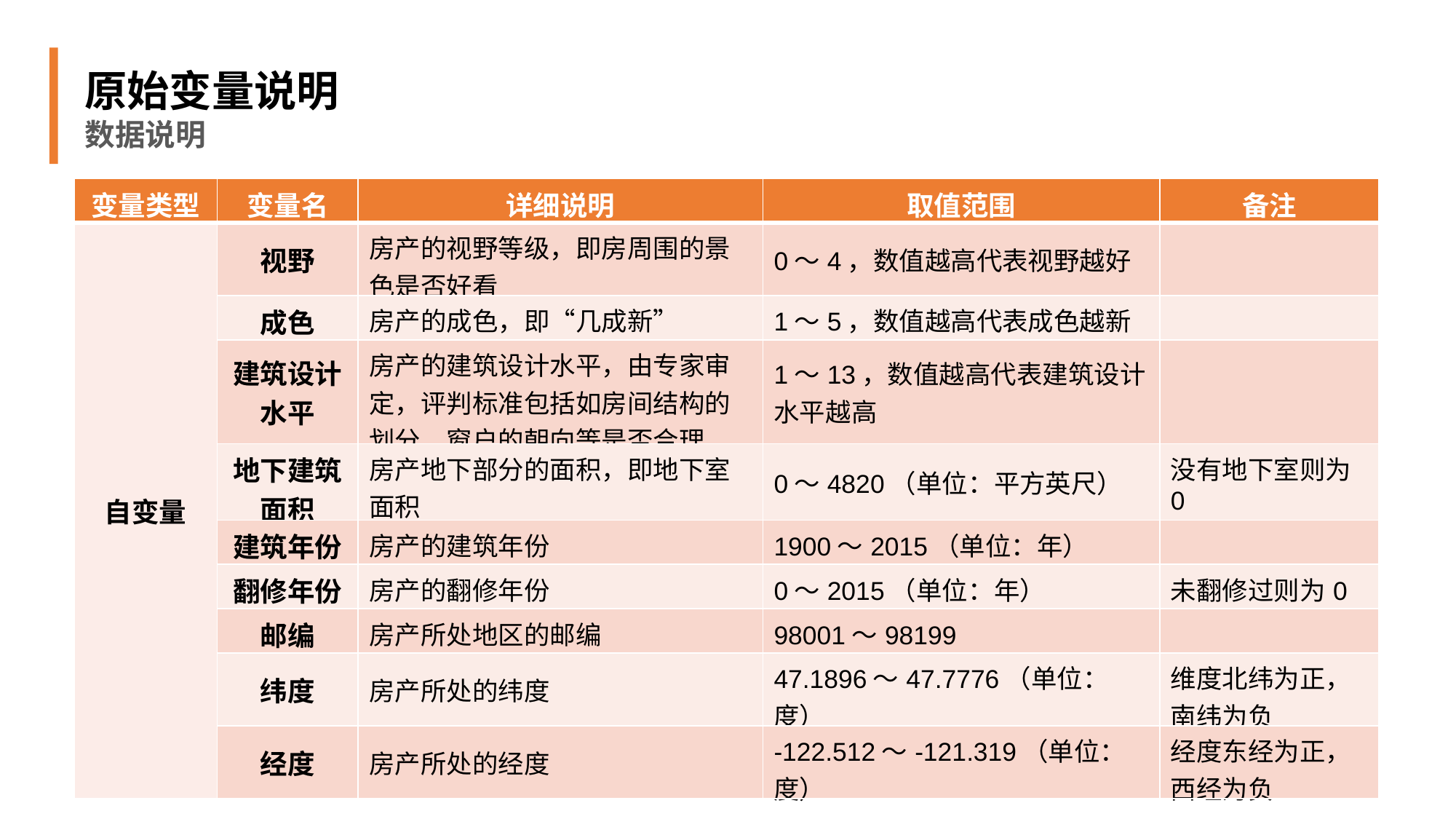

原始变量说明

数据说明
| 变量类型 | 变量名 | 详细说明 | 取值范围 | 备注 |
| --- | --- | --- | --- | --- |
| 自变量 | 视野 | 房产的视野等级，即房周围的景色是否好看 | 0～4，数值越高代表视野越好 |  |
|  | 成色 | 房产的成色，即“几成新” | 1～5，数值越高代表成色越新 |  |
|  | 建筑设计水平 | 房产的建筑设计水平，由专家审定，评判标准包括如房间结构的划分、窗户的朝向等是否合理 | 1～13，数值越高代表建筑设计水平越高 |  |
|  | 地下建筑面积 | 房产地下部分的面积，即地下室面积 | 0～4820（单位：平方英尺） | 没有地下室则为0 |
|  | 建筑年份 | 房产的建筑年份 | 1900～2015（单位：年） |  |
|  | 翻修年份 | 房产的翻修年份 | 0～2015（单位：年） | 未翻修过则为0 |
|  | 邮编 | 房产所处地区的邮编 | 98001～98199 |  |
|  | 纬度 | 房产所处的纬度 | 47.1896～47.7776（单位：度） | 维度北纬为正，南纬为负 |
|  | 经度 | 房产所处的经度 | -122.512～-121.319（单位：度） | 经度东经为正，西经为负 |